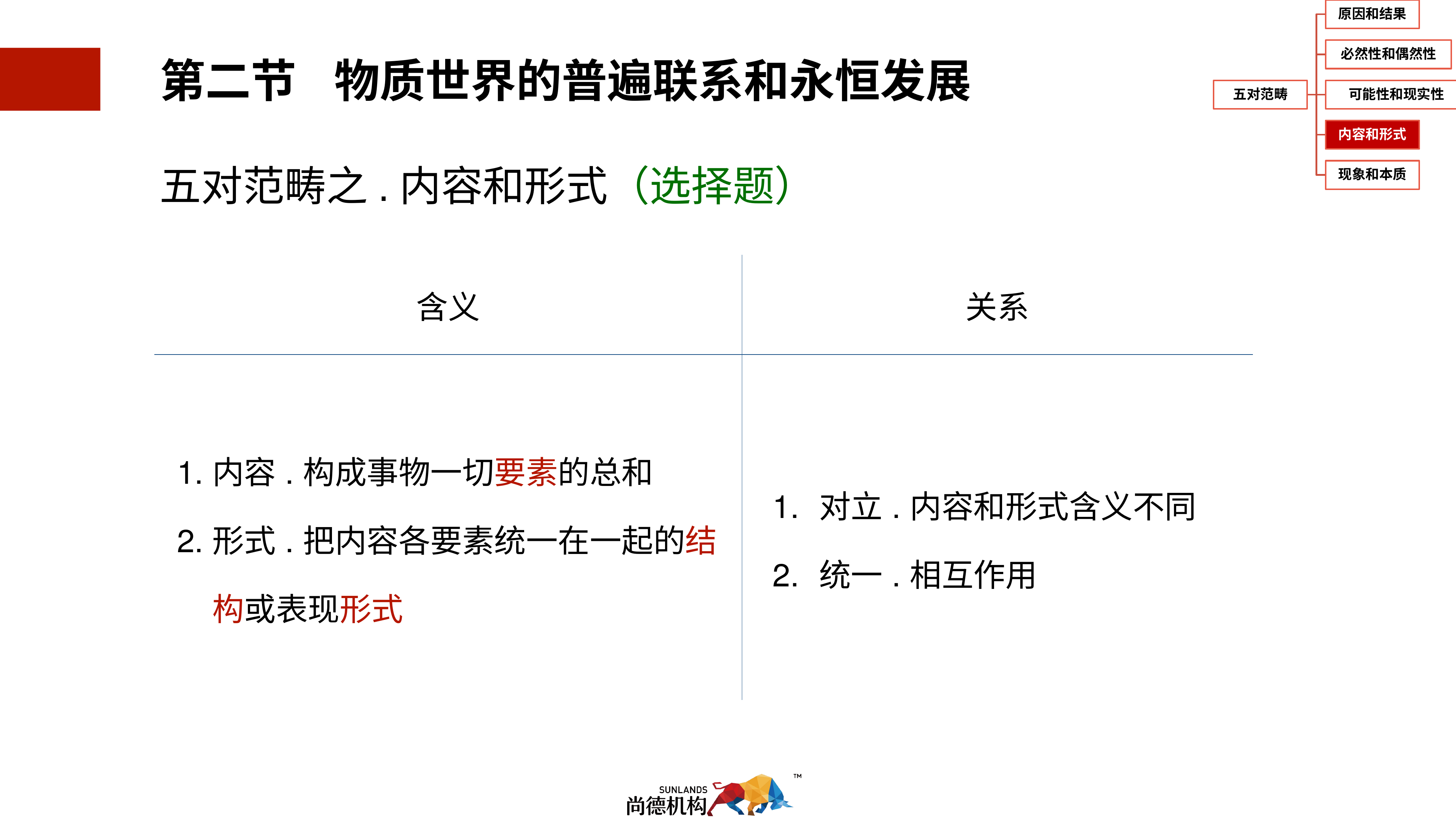

1.2.3.4内容和形式
五对范畴
原因和结果
必然性和偶然性
可能性和现实性
内容和形式
现象和本质
五对范畴之.内容和形式（选择题）
| 含义 | 关系 |
| --- | --- |
| 内容.构成事物一切要素的总和 形式.把内容各要素统一在一起的结构或表现形式 | 对立.内容和形式含义不同 统一.相互作用 |